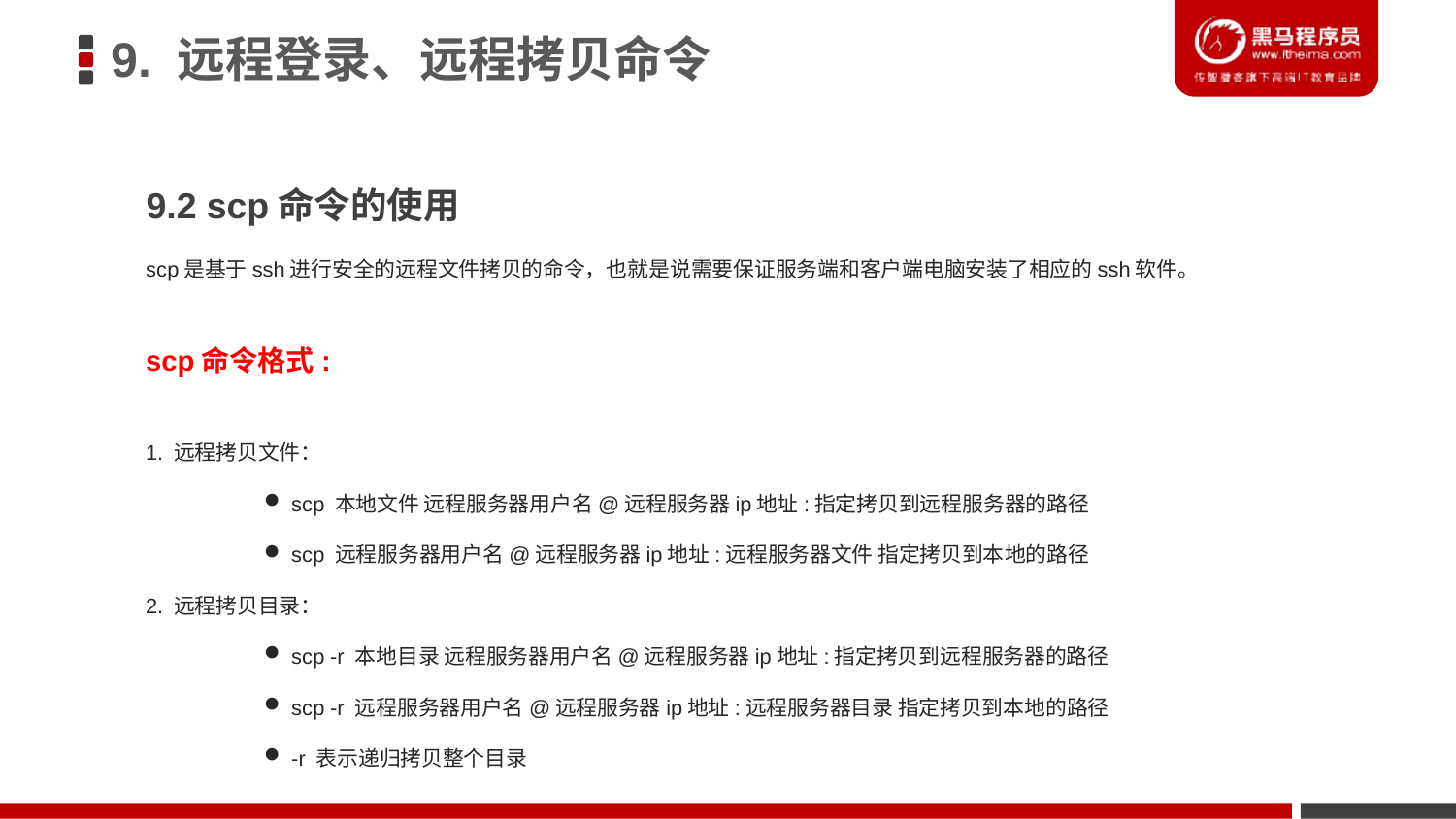

9. 远程登录、远程拷贝命令
9.2 scp命令的使用
scp是基于ssh进行安全的远程文件拷贝的命令，也就是说需要保证服务端和客户端电脑安装了相应的ssh软件。
scp命令格式:
1. 远程拷贝文件：

scp 本地文件 远程服务器用户名@远程服务器ip地址:指定拷贝到远程服务器的路径

scp 远程服务器用户名@远程服务器ip地址:远程服务器文件 指定拷贝到本地的路径

2. 远程拷贝目录：

scp -r 本地目录 远程服务器用户名@远程服务器ip地址:指定拷贝到远程服务器的路径

scp -r 远程服务器用户名@远程服务器ip地址:远程服务器目录 指定拷贝到本地的路径

-r 表示递归拷贝整个目录